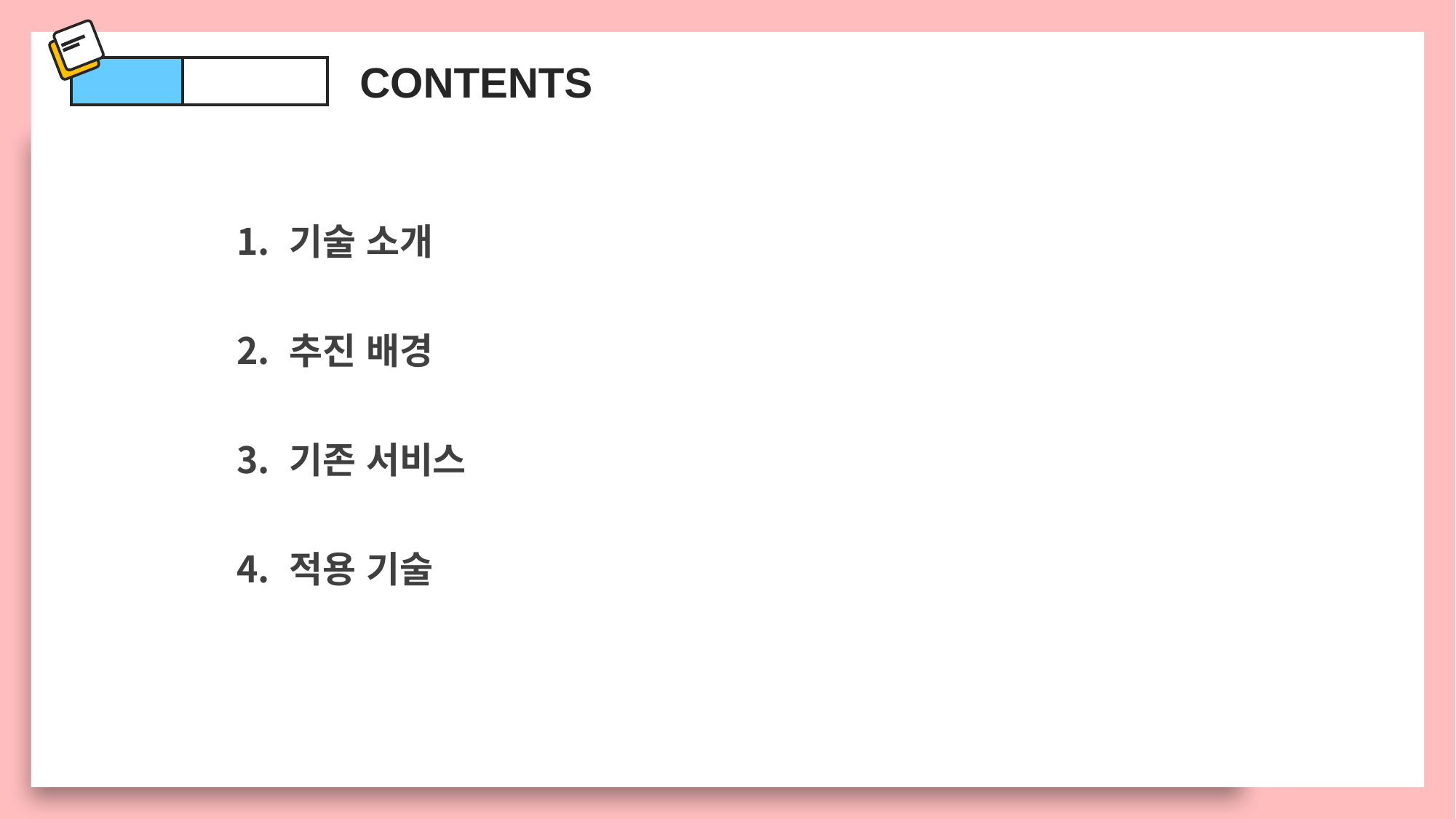

CONTENTS

 기술 소개
 추진 배경
 기존 서비스
 적용 기술